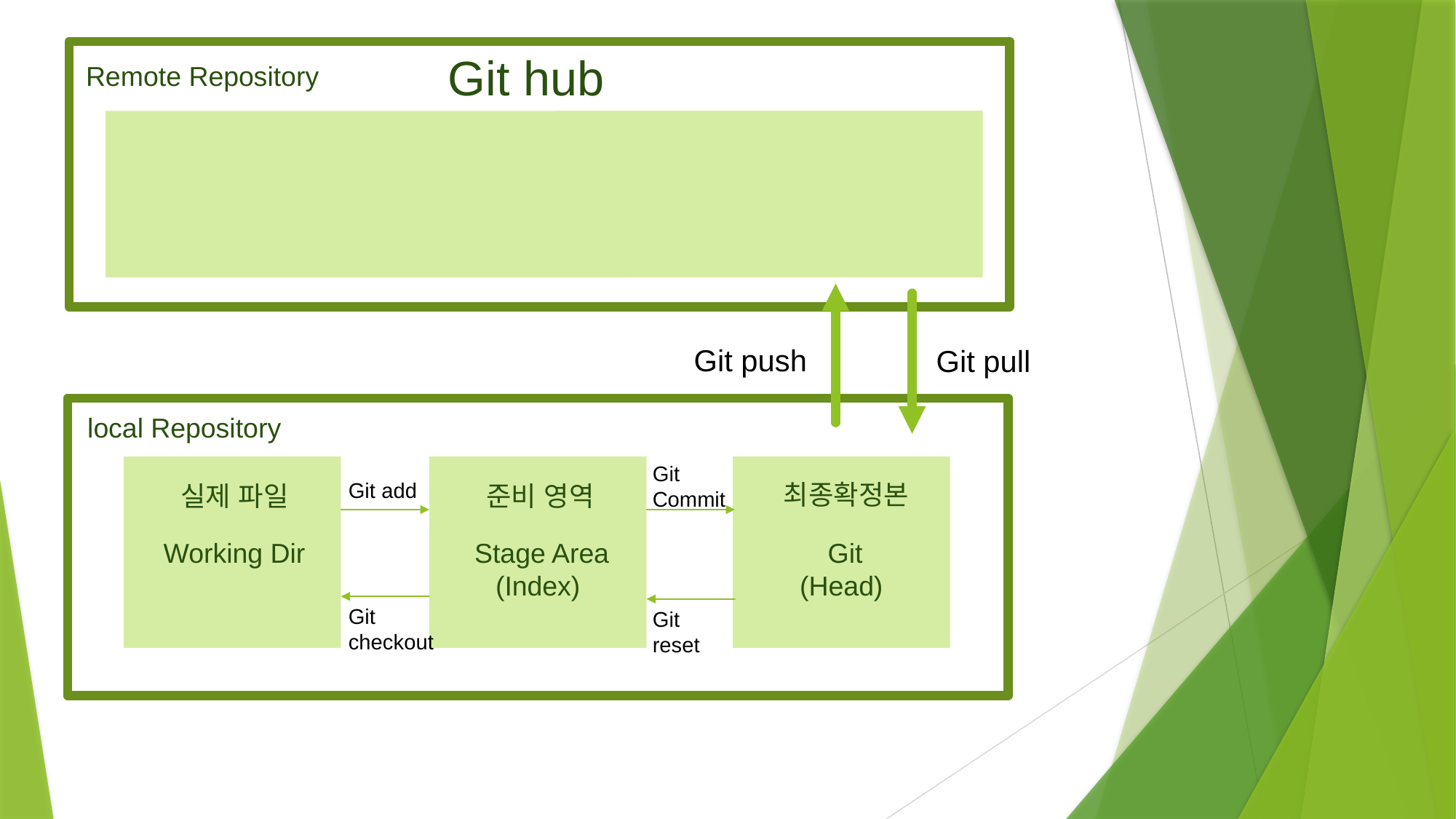

Git hub
 Remote Repository

Git push
Git pull

 local Repository
Git
Commit

Git add
최종확정본
 실제 파일
 준비 영역
 Working Dir
 Stage Area
(Index)
 Git
(Head)
Git
checkout
Git
reset